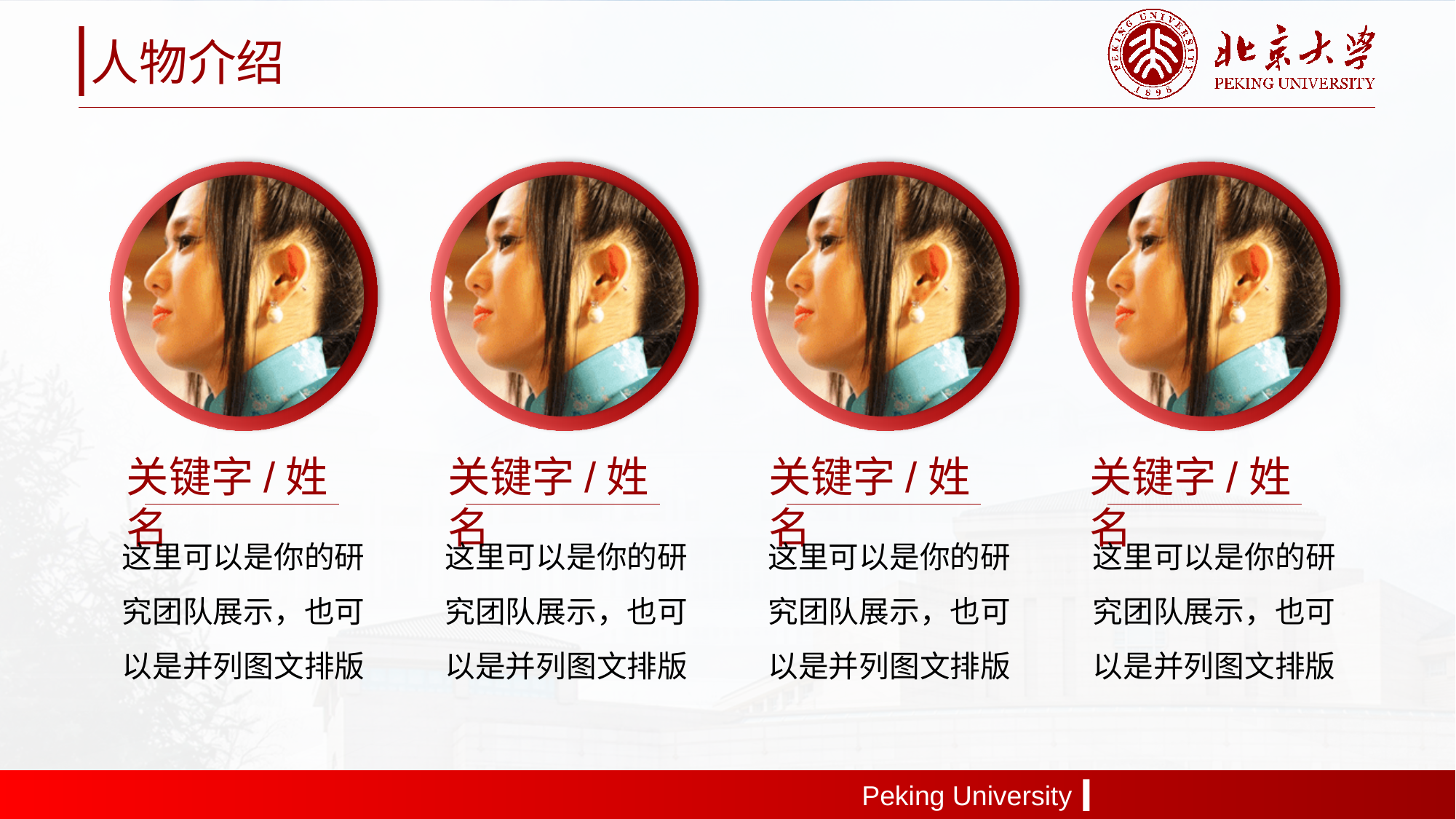

人物介绍

关键字/姓名
关键字/姓名
关键字/姓名
关键字/姓名
这里可以是你的研究团队展示，也可以是并列图文排版
这里可以是你的研究团队展示，也可以是并列图文排版
这里可以是你的研究团队展示，也可以是并列图文排版
这里可以是你的研究团队展示，也可以是并列图文排版